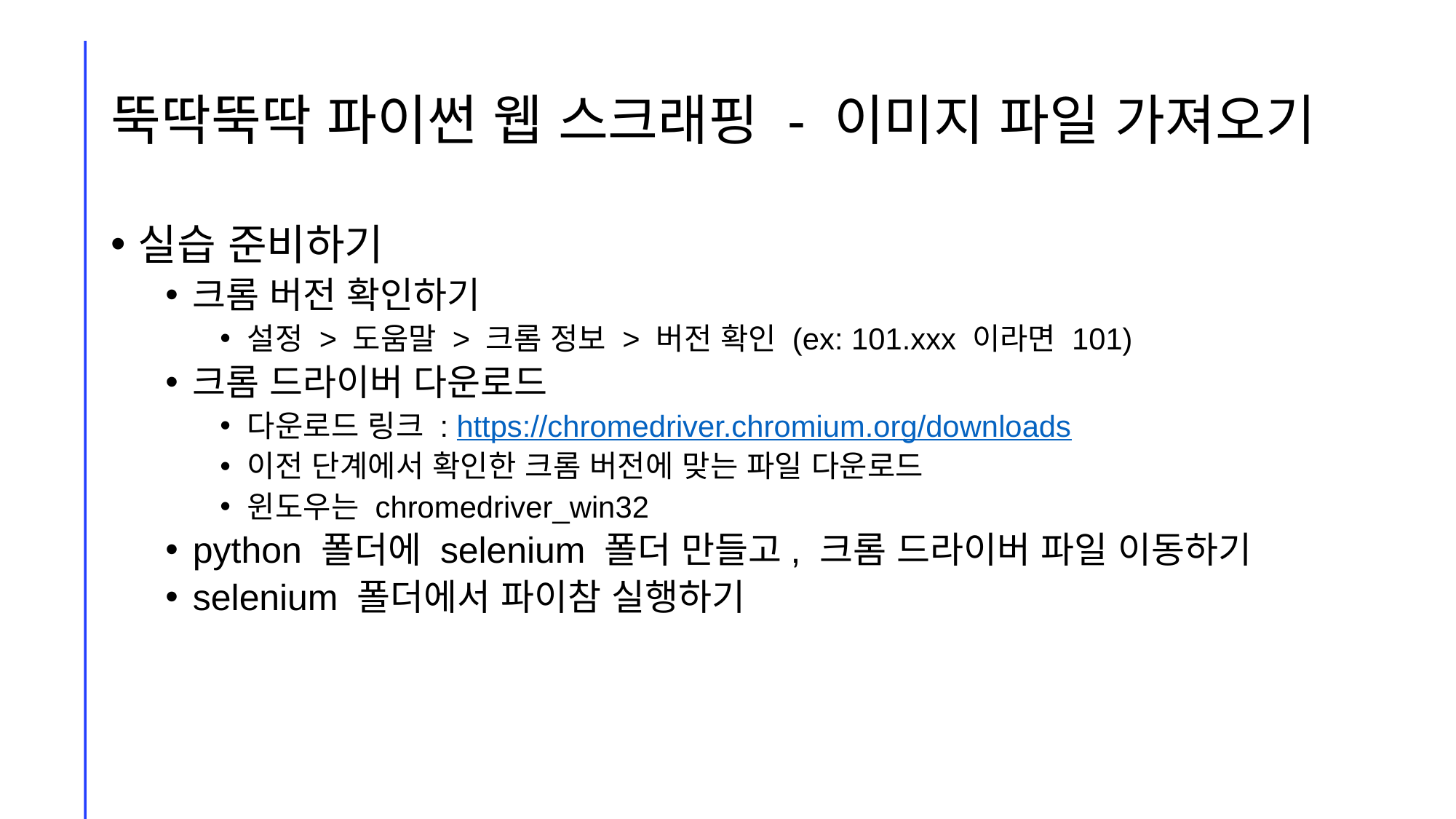

# 뚝딱뚝딱 파이썬 웹 스크래핑 - 이미지 파일 가져오기
실습 준비하기
크롬 버전 확인하기
설정 > 도움말 > 크롬 정보 > 버전 확인 (ex: 101.xxx 이라면 101)
크롬 드라이버 다운로드
다운로드 링크 : https://chromedriver.chromium.org/downloads
이전 단계에서 확인한 크롬 버전에 맞는 파일 다운로드
윈도우는 chromedriver_win32
python 폴더에 selenium 폴더 만들고, 크롬 드라이버 파일 이동하기
selenium 폴더에서 파이참 실행하기